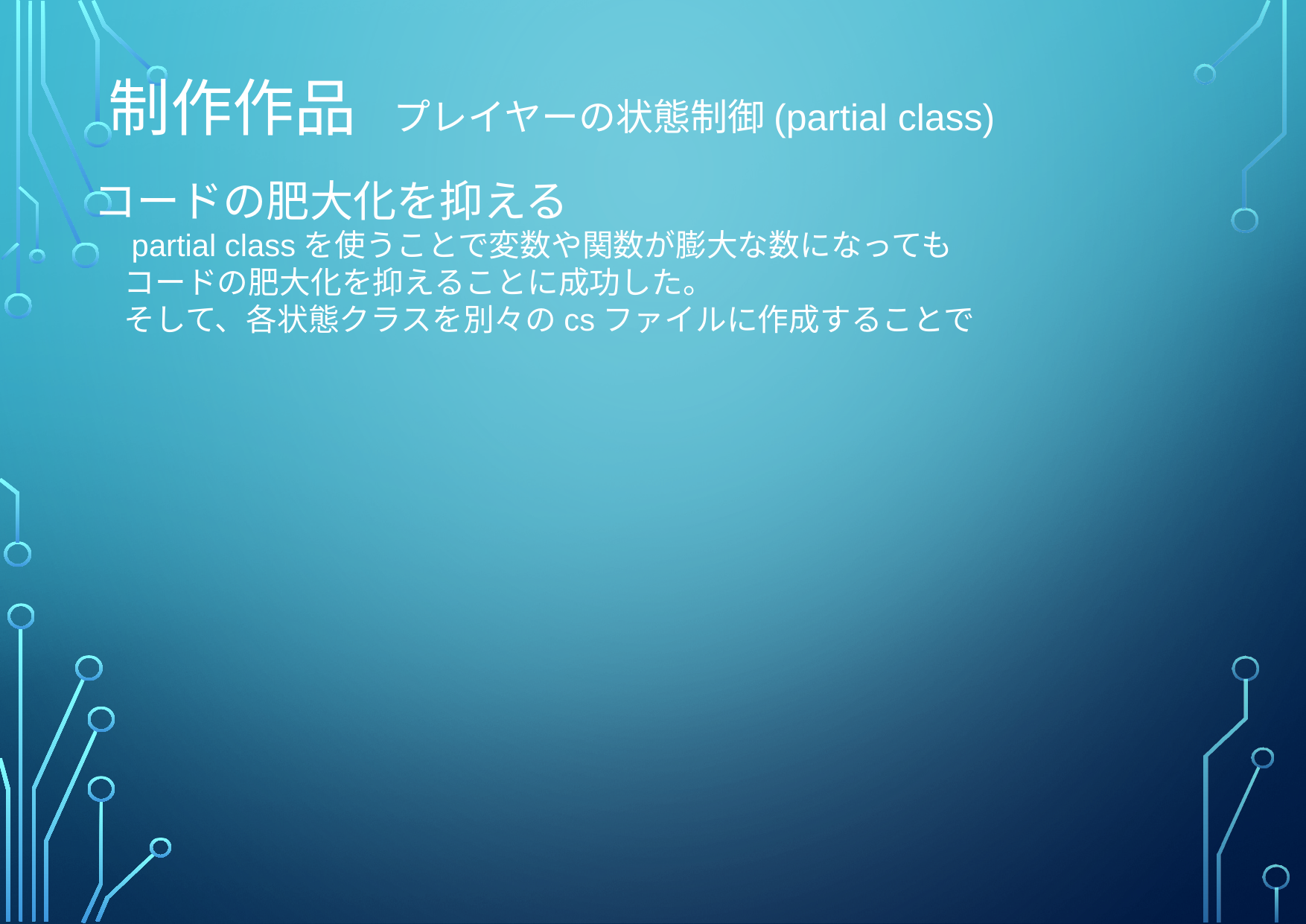

制作作品　プレイヤーの状態制御(partial class)
コードの肥大化を抑える
　partial classを使うことで変数や関数が膨大な数になっても
　コードの肥大化を抑えることに成功した。
　そして、各状態クラスを別々のcsファイルに作成することで